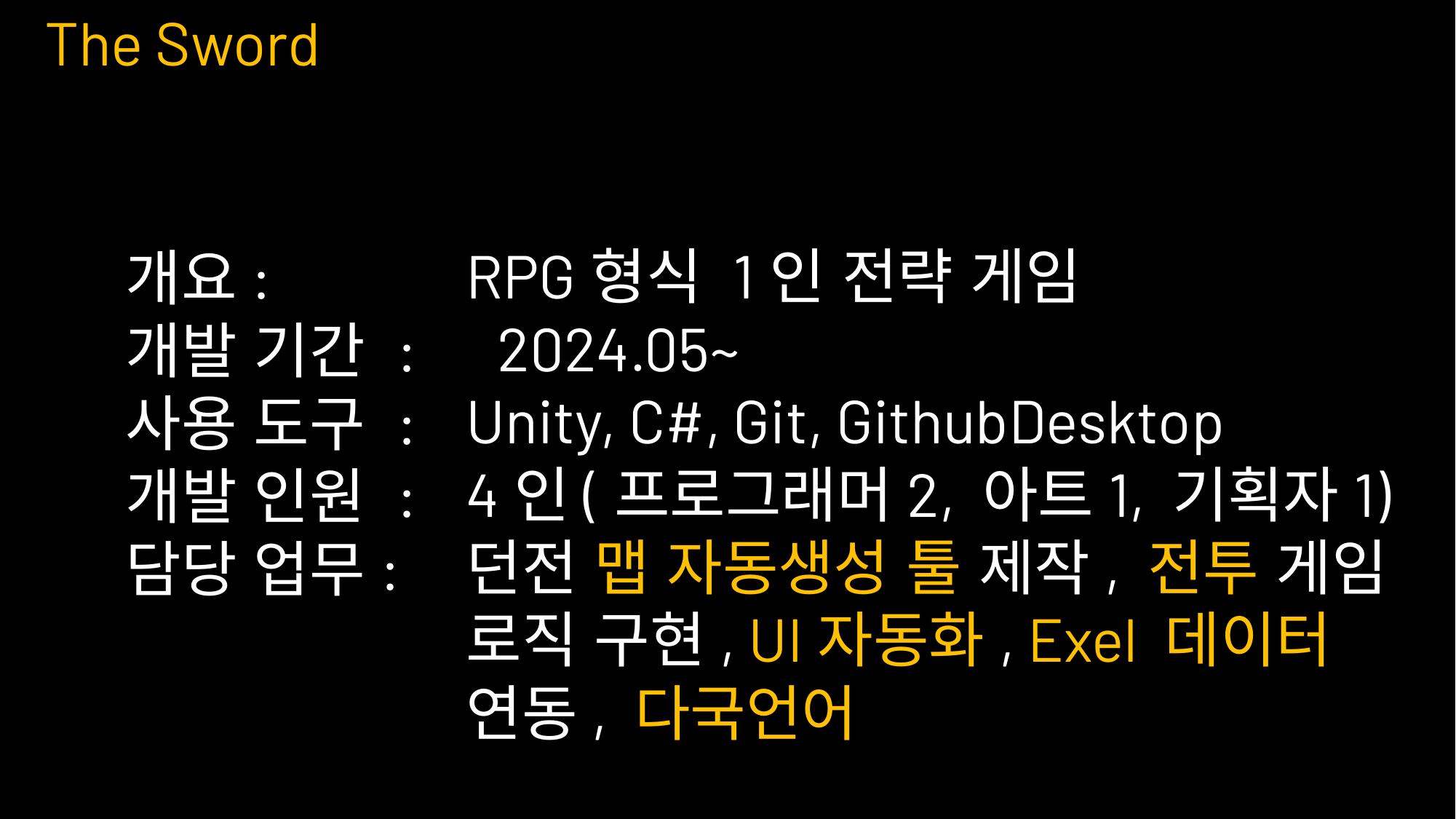

The Sword
RPG형식 1인 전략 게임
 2024.05~
Unity, C#, Git, GithubDesktop
4인(프로그래머2, 아트1, 기획자1)
던전 맵 자동생성 툴 제작, 전투 게임 로직 구현, UI자동화, Exel 데이터 연동, 다국언어
개요:
개발 기간 :
사용 도구 :
개발 인원 :
담당 업무: